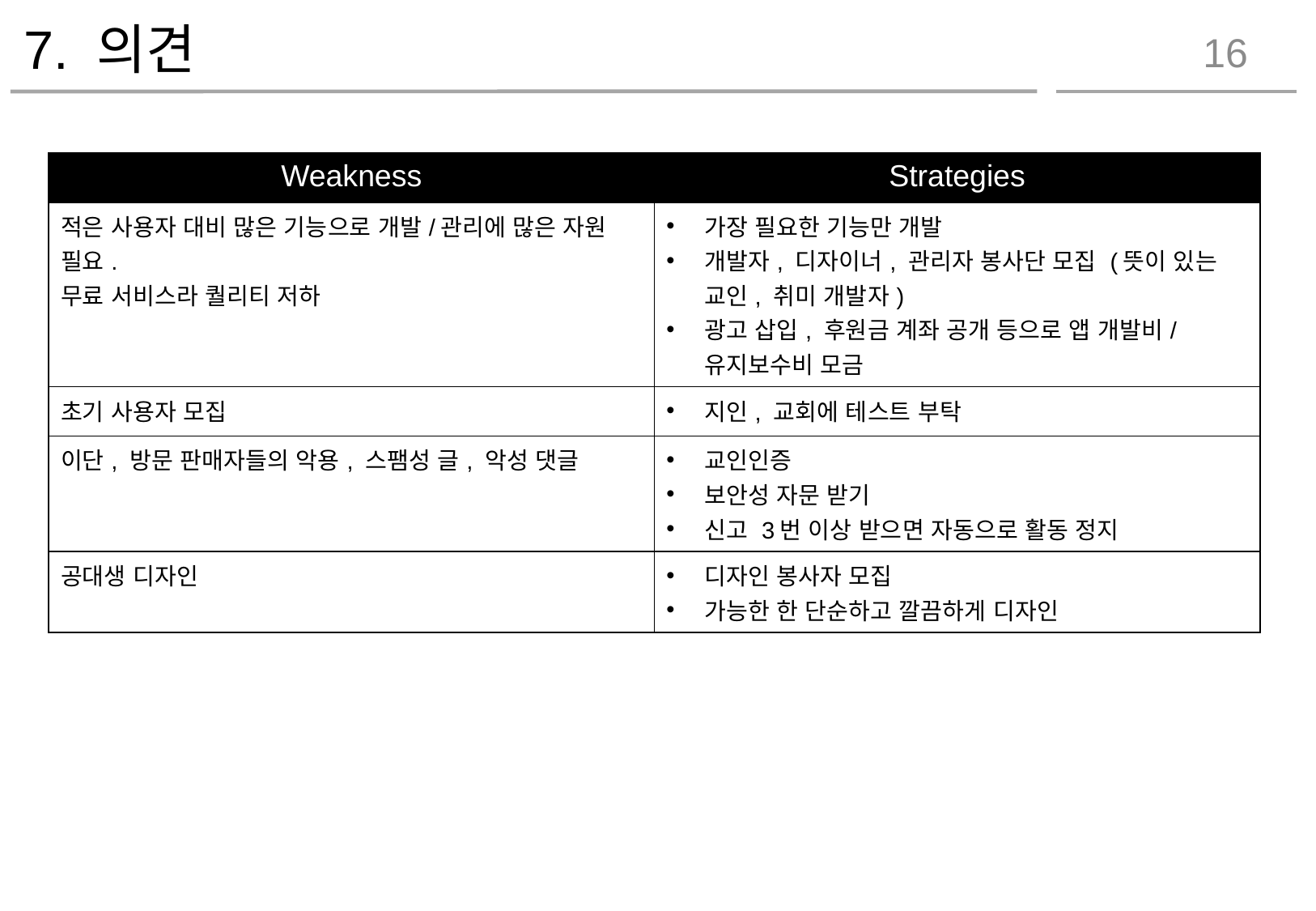

7. 의견
16
| Weakness | Strategies |
| --- | --- |
| 적은 사용자 대비 많은 기능으로 개발/관리에 많은 자원 필요. 무료 서비스라 퀄리티 저하 | 가장 필요한 기능만 개발 개발자, 디자이너, 관리자 봉사단 모집 (뜻이 있는 교인, 취미 개발자) 광고 삽입, 후원금 계좌 공개 등으로 앱 개발비/유지보수비 모금 |
| 초기 사용자 모집 | 지인, 교회에 테스트 부탁 |
| 이단, 방문 판매자들의 악용, 스팸성 글, 악성 댓글 | 교인인증 보안성 자문 받기 신고 3번 이상 받으면 자동으로 활동 정지 |
| 공대생 디자인 | 디자인 봉사자 모집 가능한 한 단순하고 깔끔하게 디자인 |